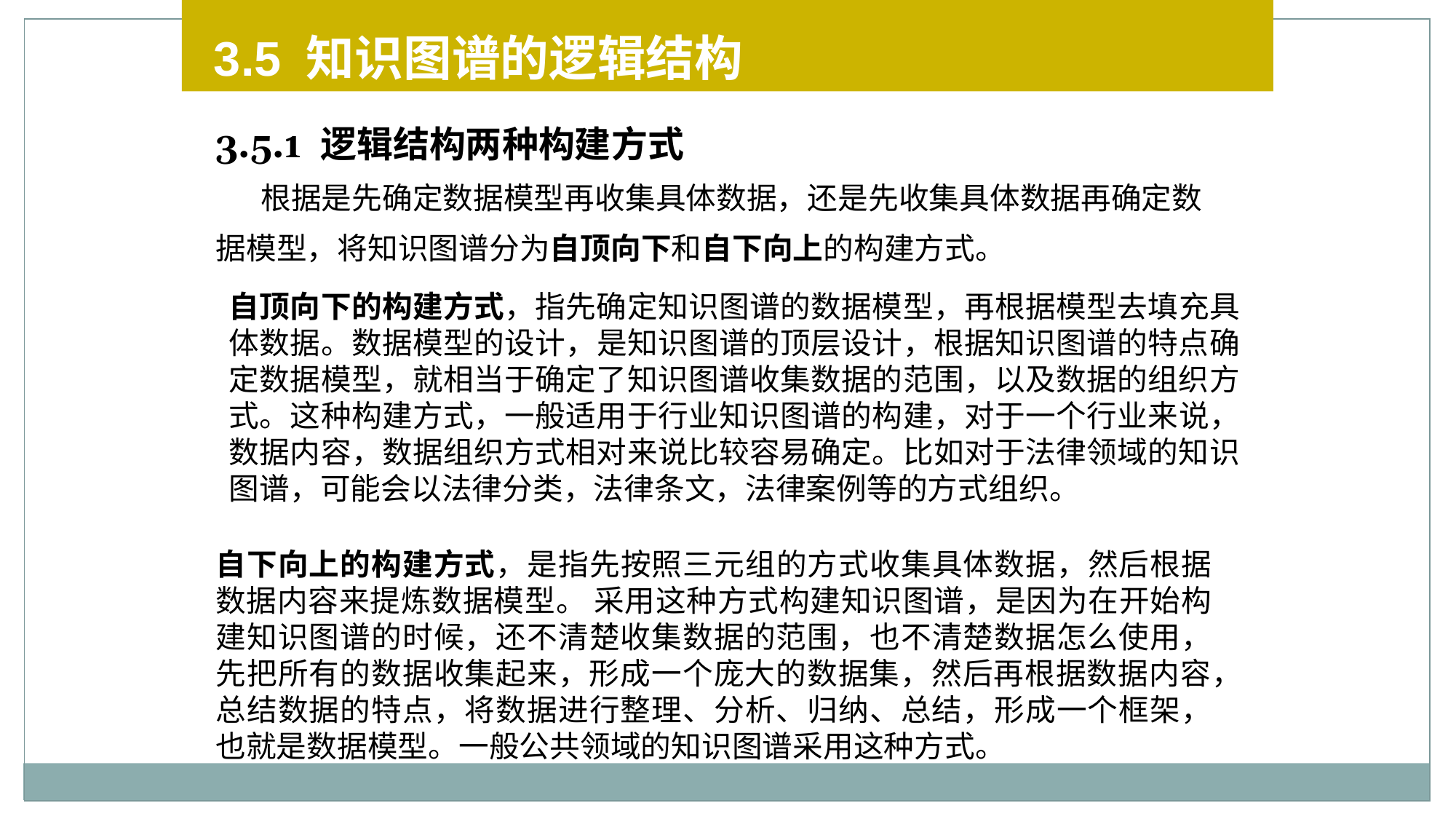

3.5 知识图谱的逻辑结构
3.5.1 逻辑结构两种构建方式
      根据是先确定数据模型再收集具体数据，还是先收集具体数据再确定数据模型，将知识图谱分为自顶向下和自下向上的构建方式。
自顶向下的构建方式，指先确定知识图谱的数据模型，再根据模型去填充具体数据。数据模型的设计，是知识图谱的顶层设计，根据知识图谱的特点确定数据模型，就相当于确定了知识图谱收集数据的范围，以及数据的组织方式。这种构建方式，一般适用于行业知识图谱的构建，对于一个行业来说，数据内容，数据组织方式相对来说比较容易确定。比如对于法律领域的知识图谱，可能会以法律分类，法律条文，法律案例等的方式组织。
自下向上的构建方式，是指先按照三元组的方式收集具体数据，然后根据数据内容来提炼数据模型。 采用这种方式构建知识图谱，是因为在开始构建知识图谱的时候，还不清楚收集数据的范围，也不清楚数据怎么使用，先把所有的数据收集起来，形成一个庞大的数据集，然后再根据数据内容，总结数据的特点，将数据进行整理、分析、归纳、总结，形成一个框架，也就是数据模型。一般公共领域的知识图谱采用这种方式。